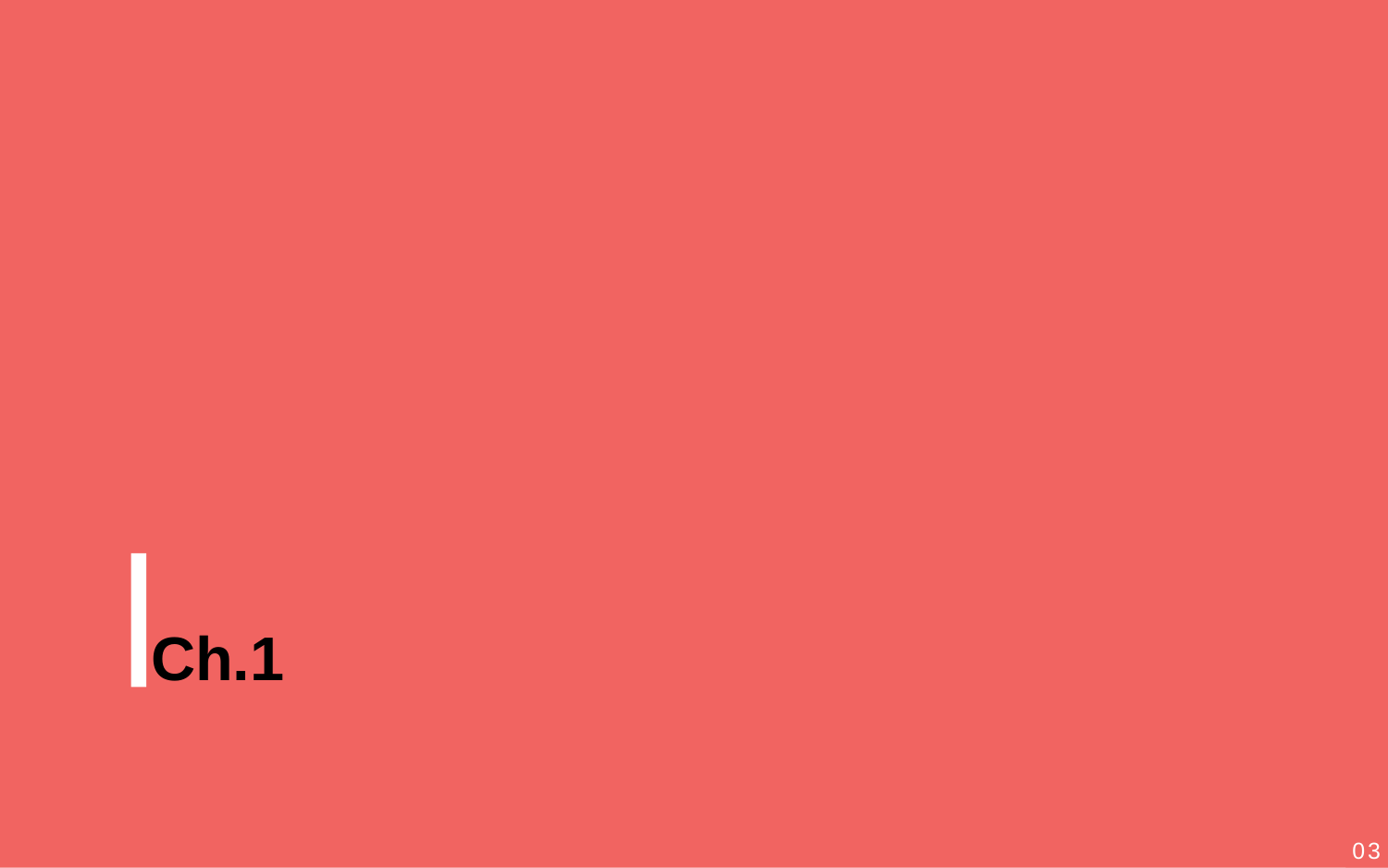

프로젝트 개요
Ch.1 Project Summary

3
0